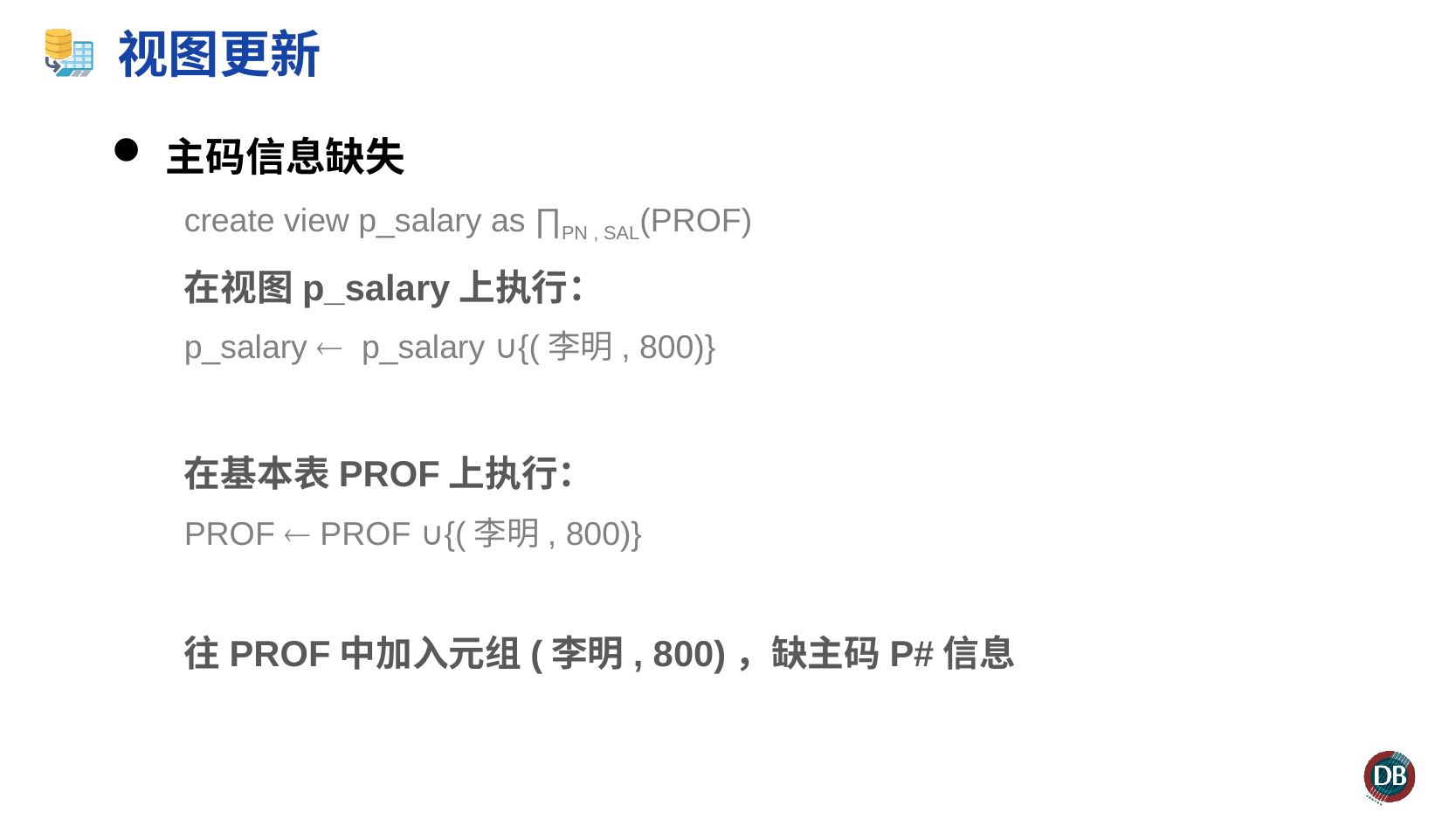

# 视图更新
主码信息缺失
create view p_salary as ∏PN , SAL(PROF)
在视图p_salary上执行：
p_salary ←  p_salary ∪{(李明, 800)}

在基本表PROF上执行：
PROF ← PROF ∪{(李明, 800)}

往PROF中加入元组(李明, 800)，缺主码P#信息